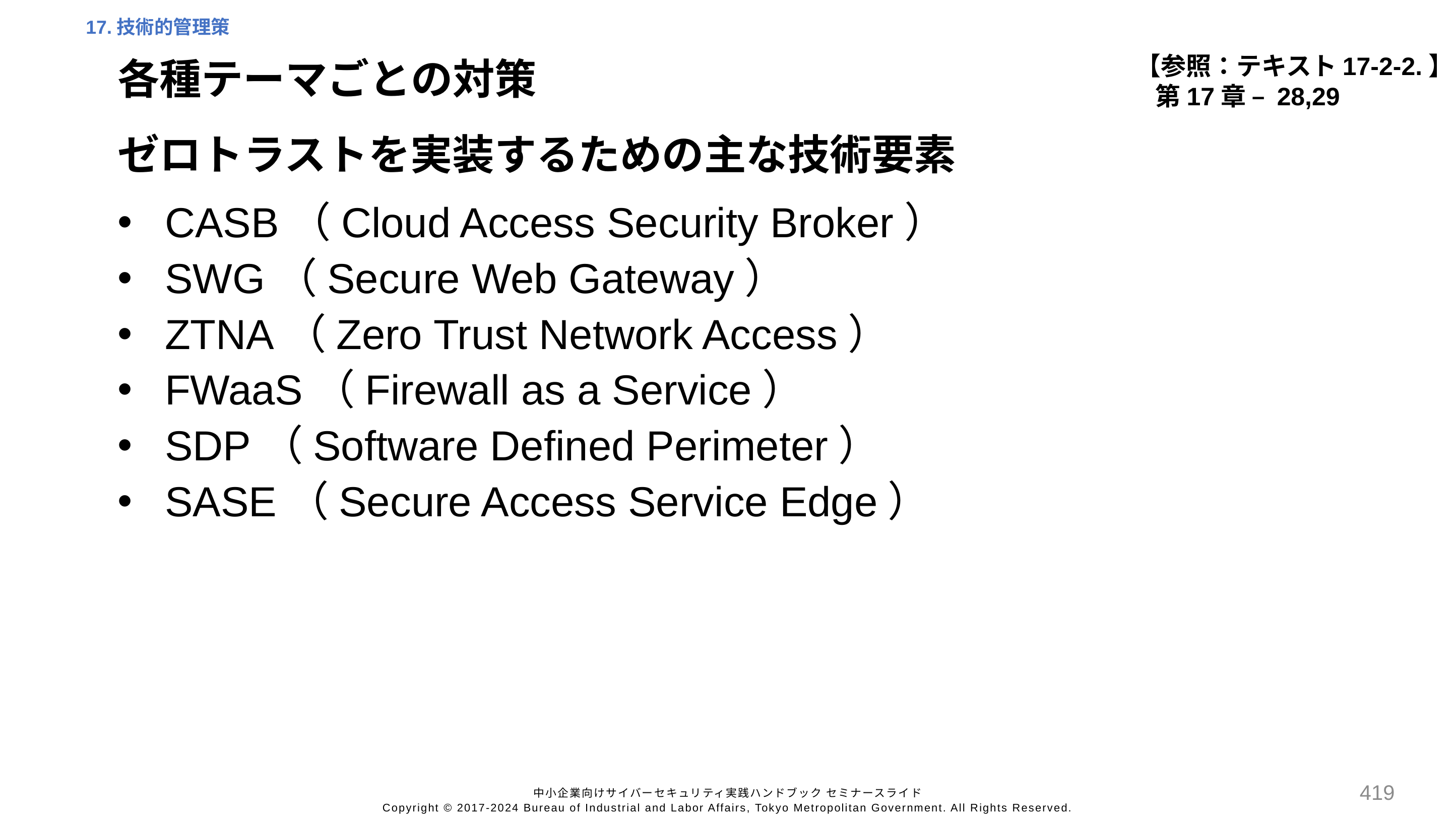

17.技術的管理策
【参照：テキスト17-2-2.】
第17章 – 28,29
各種テーマごとの対策
ゼロトラストを実装するための主な技術要素
CASB（Cloud Access Security Broker）
SWG（Secure Web Gateway）
ZTNA（Zero Trust Network Access）
FWaaS（Firewall as a Service）
SDP（Software Defined Perimeter）
SASE（Secure Access Service Edge）

419